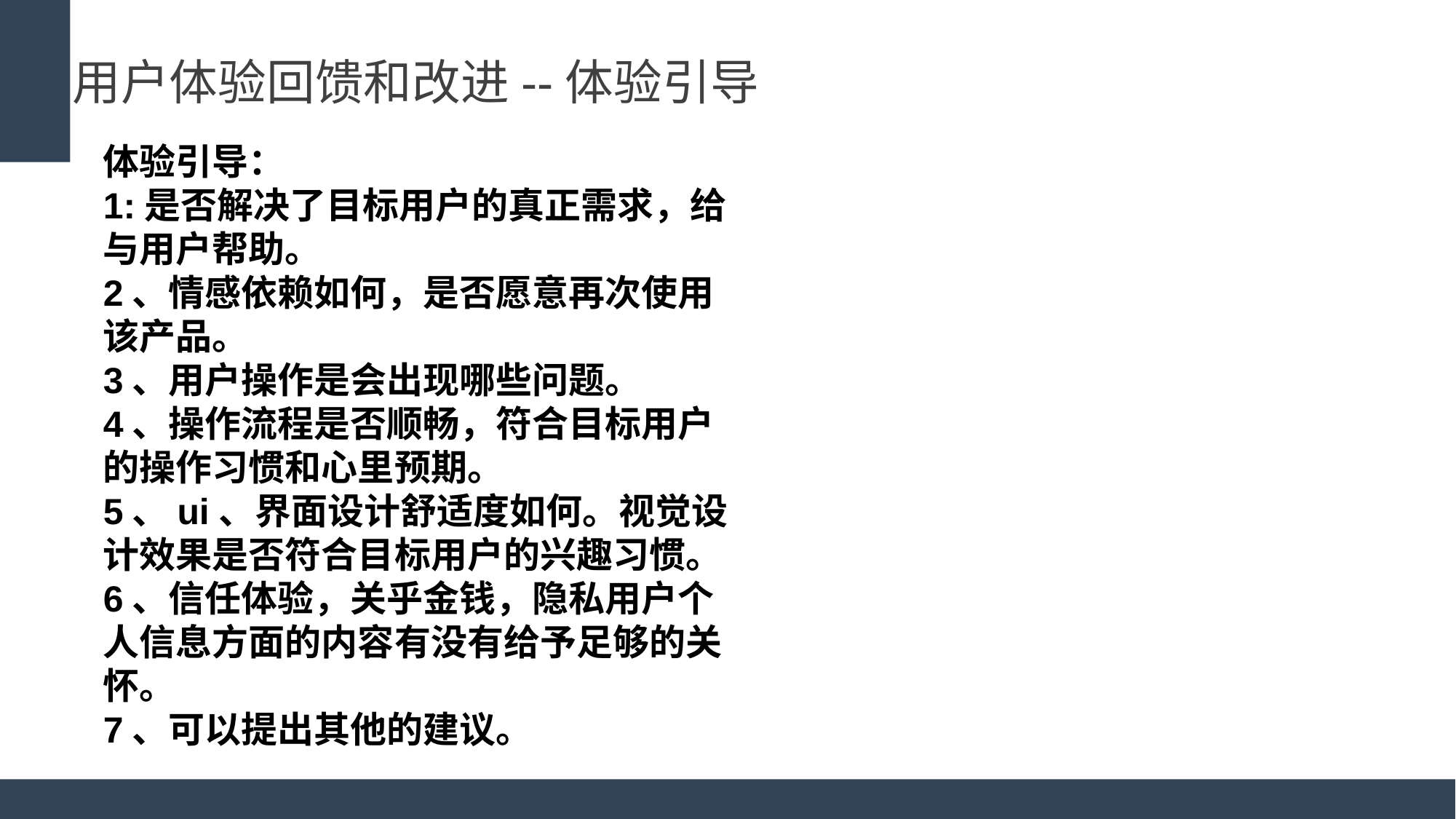

用户体验回馈和改进--体验引导
体验引导：
1:是否解决了目标用户的真正需求，给与用户帮助。
2、情感依赖如何，是否愿意再次使用该产品。
3、用户操作是会出现哪些问题。
4、操作流程是否顺畅，符合目标用户的操作习惯和心里预期。
5、ui、界面设计舒适度如何。视觉设计效果是否符合目标用户的兴趣习惯。
6、信任体验，关乎金钱，隐私用户个人信息方面的内容有没有给予足够的关怀。
7、可以提出其他的建议。